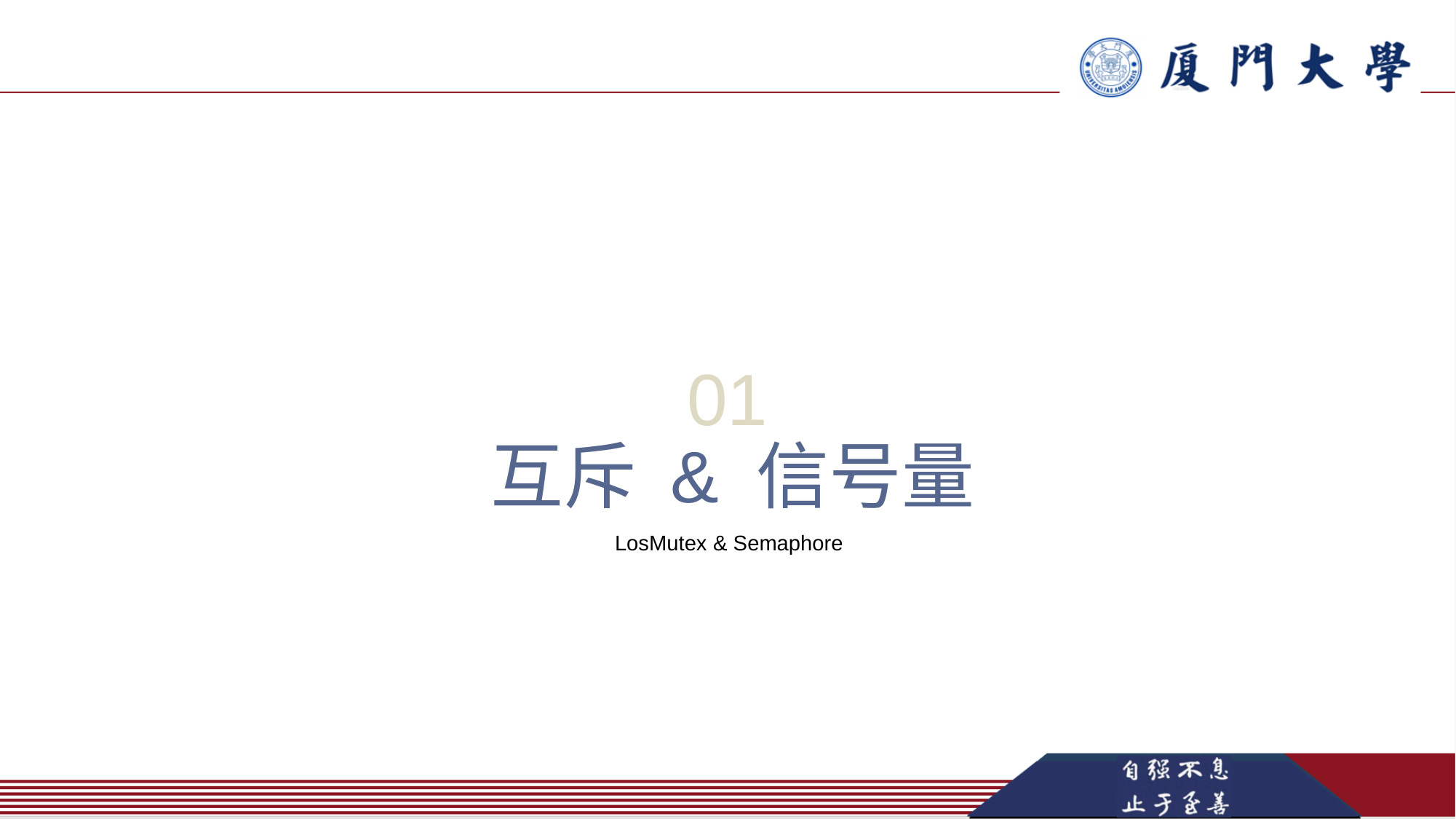

01
互斥 & 信号量
LosMutex & Semaphore